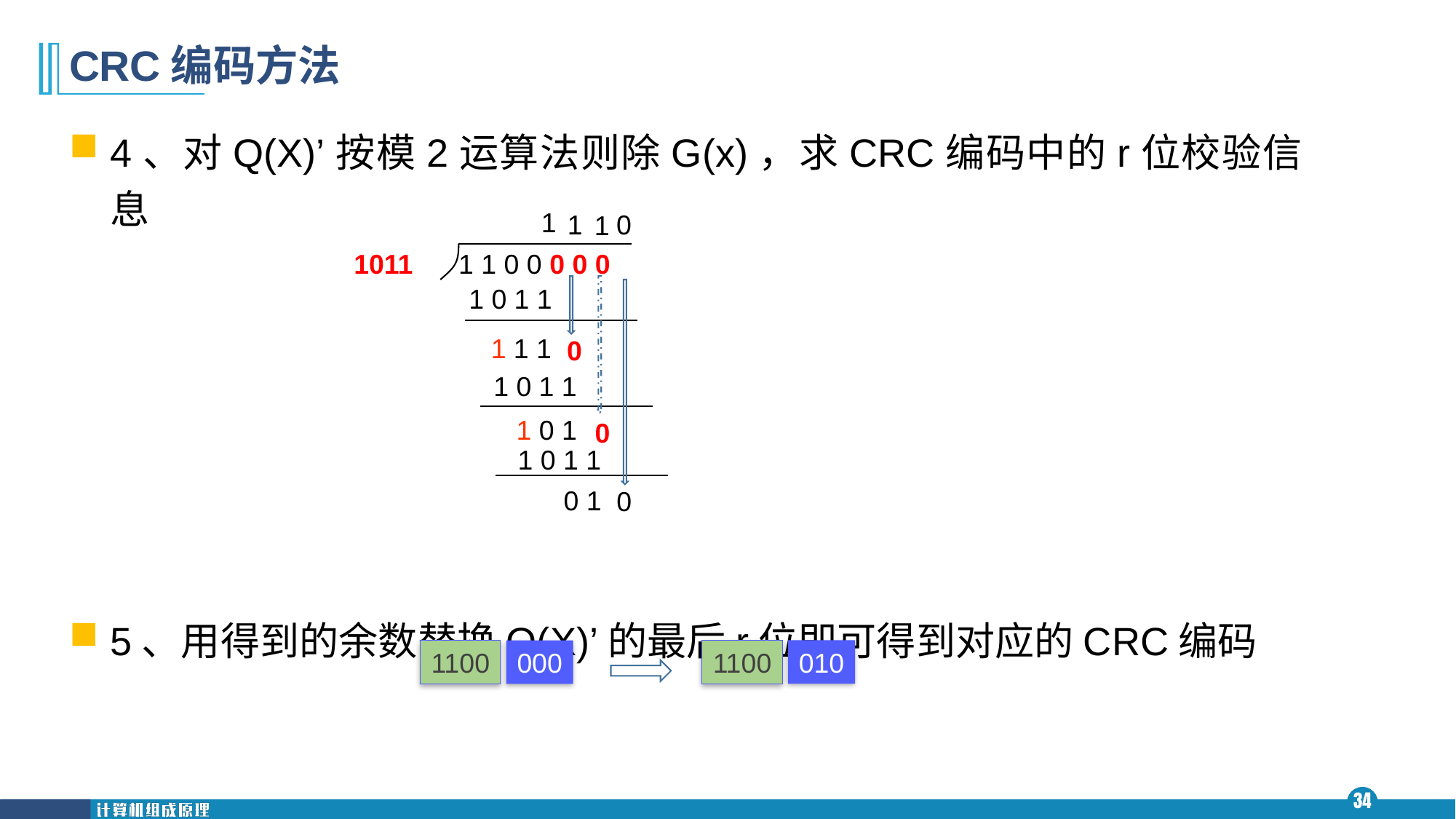

# CRC编码方法
4、对Q(X)’按模2运算法则除G(x)，求CRC编码中的r位校验信息

5、用得到的余数替换Q(X)’的最后r位即可得到对应的CRC编码

1
1
0
1
  1011      1 1 0 0 0 0 0

0

0
1 0 1 1

0
  1 1 1
1 0 1 1
 1 0 1
1 0 1 1
      0 1
1100
010
1100
000